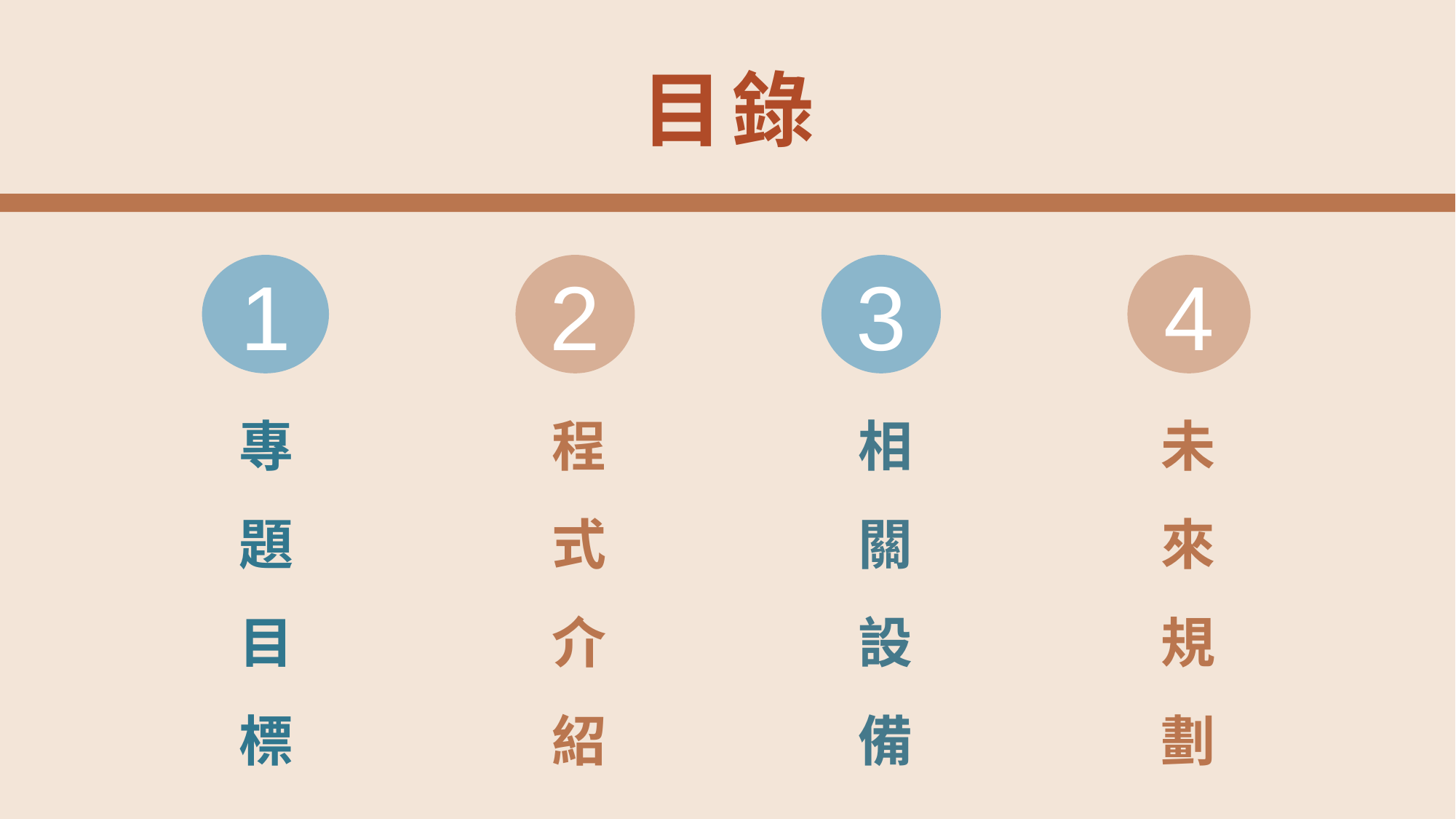

目錄

1
2
3
4
專
題
目
標
相
關
設
備
未
來
規
劃
程
式
介
紹